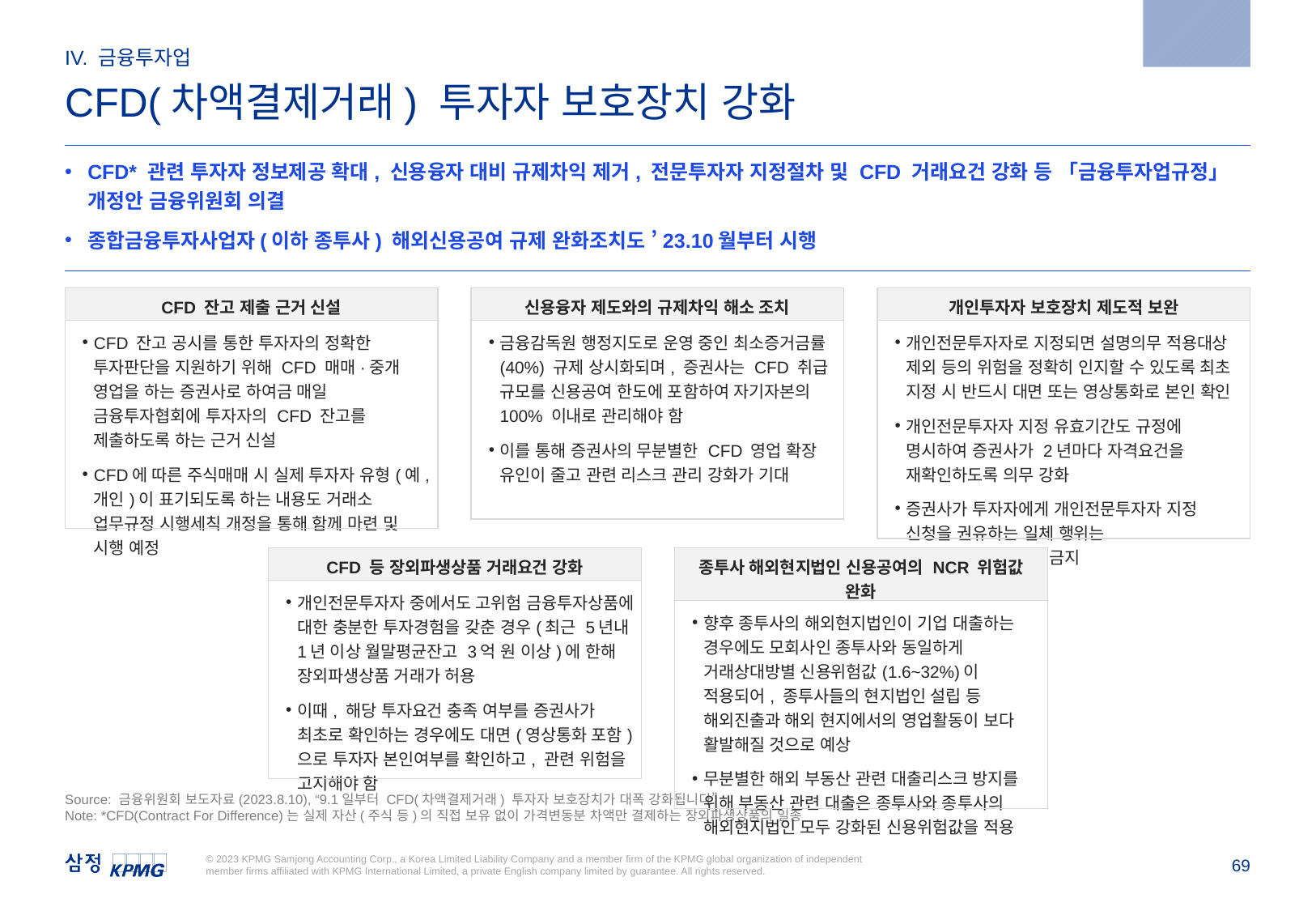

2023.7.19
IV. 금융투자업
CFD(차액결제거래) 투자자 보호장치 강화
CFD* 관련 투자자 정보제공 확대, 신용융자 대비 규제차익 제거, 전문투자자 지정절차 및 CFD 거래요건 강화 등 「금융투자업규정」 개정안 금융위원회 의결
종합금융투자사업자(이하 종투사) 해외신용공여 규제 완화조치도 ’23.10월부터 시행
| CFD 잔고 제출 근거 신설 |
| --- |
| CFD 잔고 공시를 통한 투자자의 정확한 투자판단을 지원하기 위해 CFD 매매·중개 영업을 하는 증권사로 하여금 매일 금융투자협회에 투자자의 CFD 잔고를 제출하도록 하는 근거 신설 CFD에 따른 주식매매 시 실제 투자자 유형(예, 개인)이 표기되도록 하는 내용도 거래소 업무규정 시행세칙 개정을 통해 함께 마련 및 시행 예정 |
| 개인투자자 보호장치 제도적 보완 |
| --- |
| 개인전문투자자로 지정되면 설명의무 적용대상 제외 등의 위험을 정확히 인지할 수 있도록 최초 지정 시 반드시 대면 또는 영상통화로 본인 확인 개인전문투자자 지정 유효기간도 규정에 명시하여 증권사가 2년마다 자격요건을 재확인하도록 의무 강화 증권사가 투자자에게 개인전문투자자 지정 신청을 권유하는 일체 행위는 불건전영업행위로서 금지 |
| 신용융자 제도와의 규제차익 해소 조치 |
| --- |
| 금융감독원 행정지도로 운영 중인 최소증거금률(40%) 규제 상시화되며, 증권사는 CFD 취급 규모를 신용공여 한도에 포함하여 자기자본의 100% 이내로 관리해야 함 이를 통해 증권사의 무분별한 CFD 영업 확장 유인이 줄고 관련 리스크 관리 강화가 기대 |
| CFD 등 장외파생상품 거래요건 강화 |
| --- |
| 개인전문투자자 중에서도 고위험 금융투자상품에 대한 충분한 투자경험을 갖춘 경우(최근 5년내 1년 이상 월말평균잔고 3억 원 이상)에 한해 장외파생상품 거래가 허용 이때, 해당 투자요건 충족 여부를 증권사가 최초로 확인하는 경우에도 대면(영상통화 포함)으로 투자자 본인여부를 확인하고, 관련 위험을 고지해야 함 |
| 종투사 해외현지법인 신용공여의 NCR 위험값 완화 |
| --- |
| 향후 종투사의 해외현지법인이 기업 대출하는 경우에도 모회사인 종투사와 동일하게 거래상대방별 신용위험값(1.6~32%)이 적용되어, 종투사들의 현지법인 설립 등 해외진출과 해외 현지에서의 영업활동이 보다 활발해질 것으로 예상 무분별한 해외 부동산 관련 대출리스크 방지를 위해 부동산 관련 대출은 종투사와 종투사의 해외현지법인 모두 강화된 신용위험값을 적용 |
Source: 금융위원회 보도자료(2023.8.10), “9.1일부터 CFD(차액결제거래) 투자자 보호장치가 대폭 강화됩니다”
Note: *CFD(Contract For Difference)는 실제 자산(주식 등)의 직접 보유 없이 가격변동분 차액만 결제하는 장외파생상품의 일종